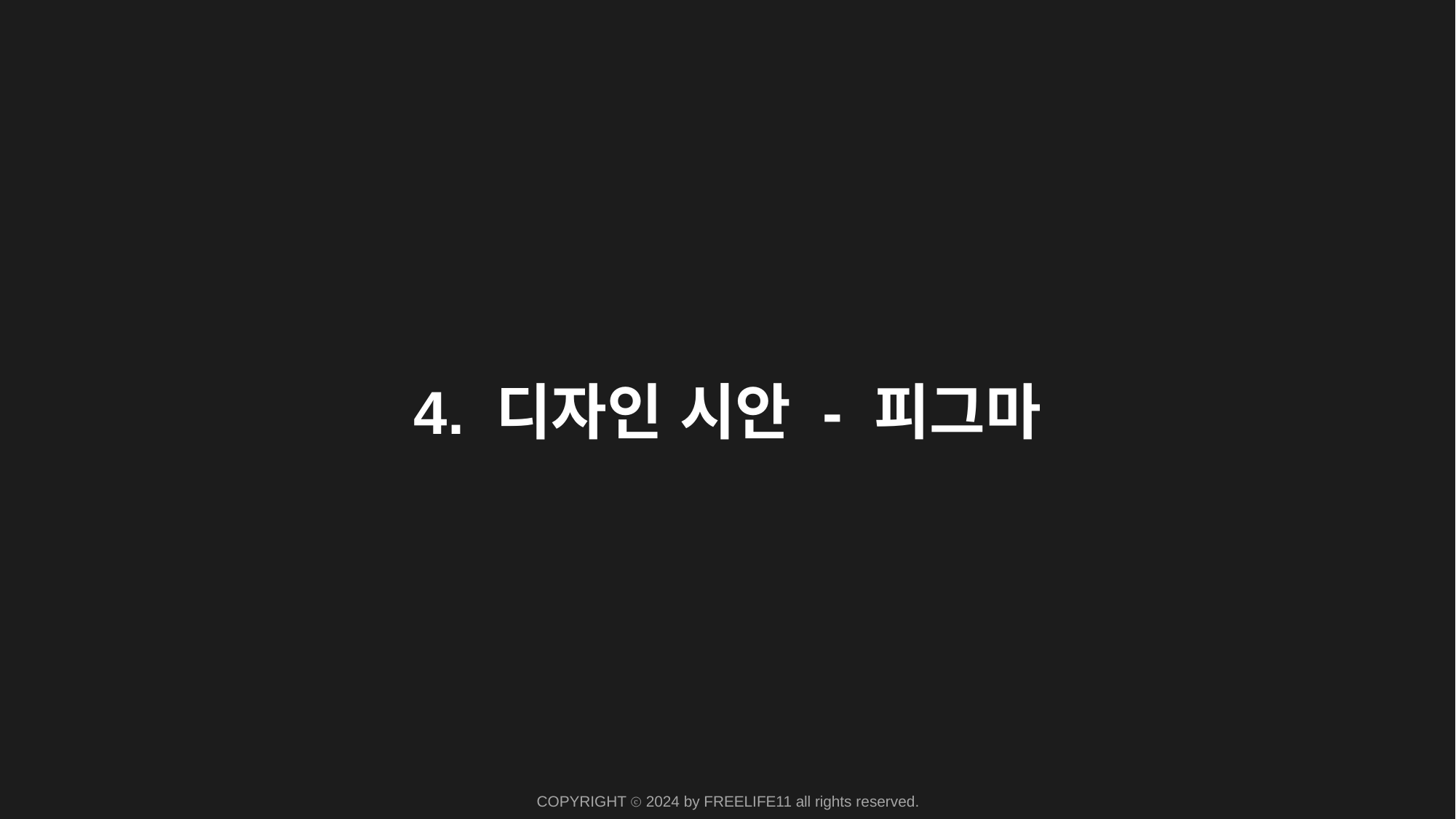

4. 디자인 시안 - 피그마
COPYRIGHT ⓒ 2024 by FREELIFE11 all rights reserved.